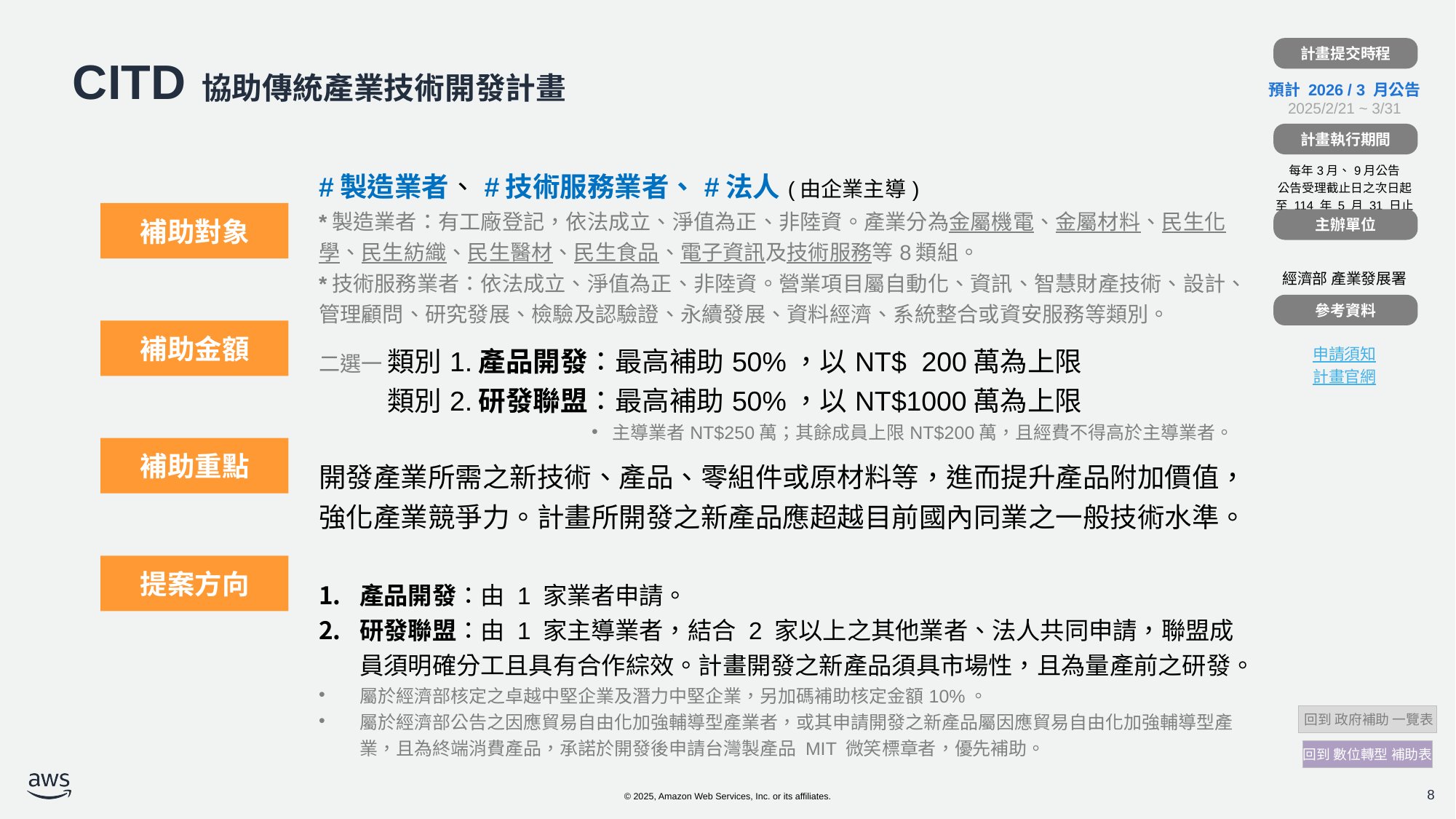

計畫提交時程
|  |
| --- |
| 預計 2026 / 3 月公告 2025/2/21 ~ 3/31 |
|  |
| 每年3月、9月公告 公告受理截止日之次日起 至 114 年 5 月 31 日止 |
|  |
| 經濟部 產業發展署 |
|  |
| 申請須知 計畫官網 |
# CITD 協助傳統產業技術開發計畫
計畫執行期間
|  | #製造業者、#技術服務業者、#法人(由企業主導) \*製造業者：有工廠登記，依法成立、淨值為正、非陸資。產業分為金屬機電、金屬材料、民生化學、民生紡織、民生醫材、民生食品、電子資訊及技術服務等8類組。 \*技術服務業者：依法成立、淨值為正、非陸資。營業項目屬自動化、資訊、智慧財產技術、設計、管理顧問、研究發展、檢驗及認驗證、永續發展、資料經濟、系統整合或資安服務等類別。 |
| --- | --- |
|  | 二選一 類別1.產品開發：最高補助50%，以NT$ 200萬為上限 二選一 類別2.研發聯盟：最高補助50%，以NT$1000萬為上限 主導業者NT$250萬；其餘成員上限NT$200萬，且經費不得高於主導業者。 |
|  | 開發產業所需之新技術、產品、零組件或原材料等，進而提升產品附加價值，強化產業競爭力。計畫所開發之新產品應超越目前國內同業之一般技術水準。 |
|  | 產品開發：由 1 家業者申請。 研發聯盟：由 1 家主導業者，結合 2 家以上之其他業者、法人共同申請，聯盟成員須明確分工且具有合作綜效。計畫開發之新產品須具市場性，且為量產前之研發。 屬於經濟部核定之卓越中堅企業及潛力中堅企業，另加碼補助核定金額10%。 屬於經濟部公告之因應貿易自由化加強輔導型產業者，或其申請開發之新產品屬因應貿易自由化加強輔導型產業，且為終端消費產品，承諾於開發後申請台灣製產品 MIT 微笑標章者，優先補助。 |
| 計畫補助對象 |  |
| --- | --- |
| 計畫補助金額 |  |
| 計畫補助條件 |  |
|  |  |
補助對象
主辦單位
參考資料
補助金額
補助重點
提案方向
 回到 政府補助 一覽表
回到 數位轉型 補助表
8